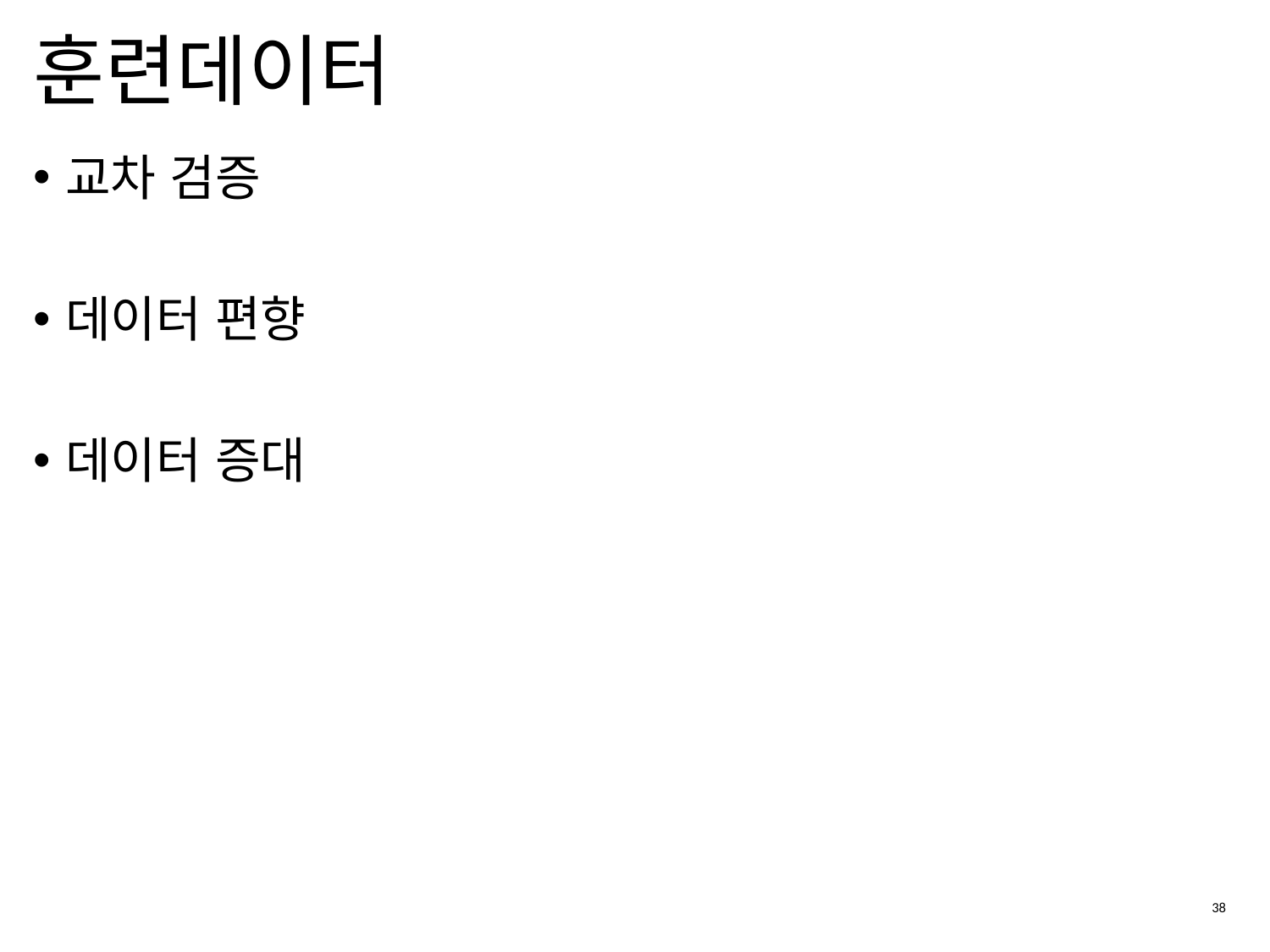

# 훈련데이터
교차 검증

데이터 편향

데이터 증대
38